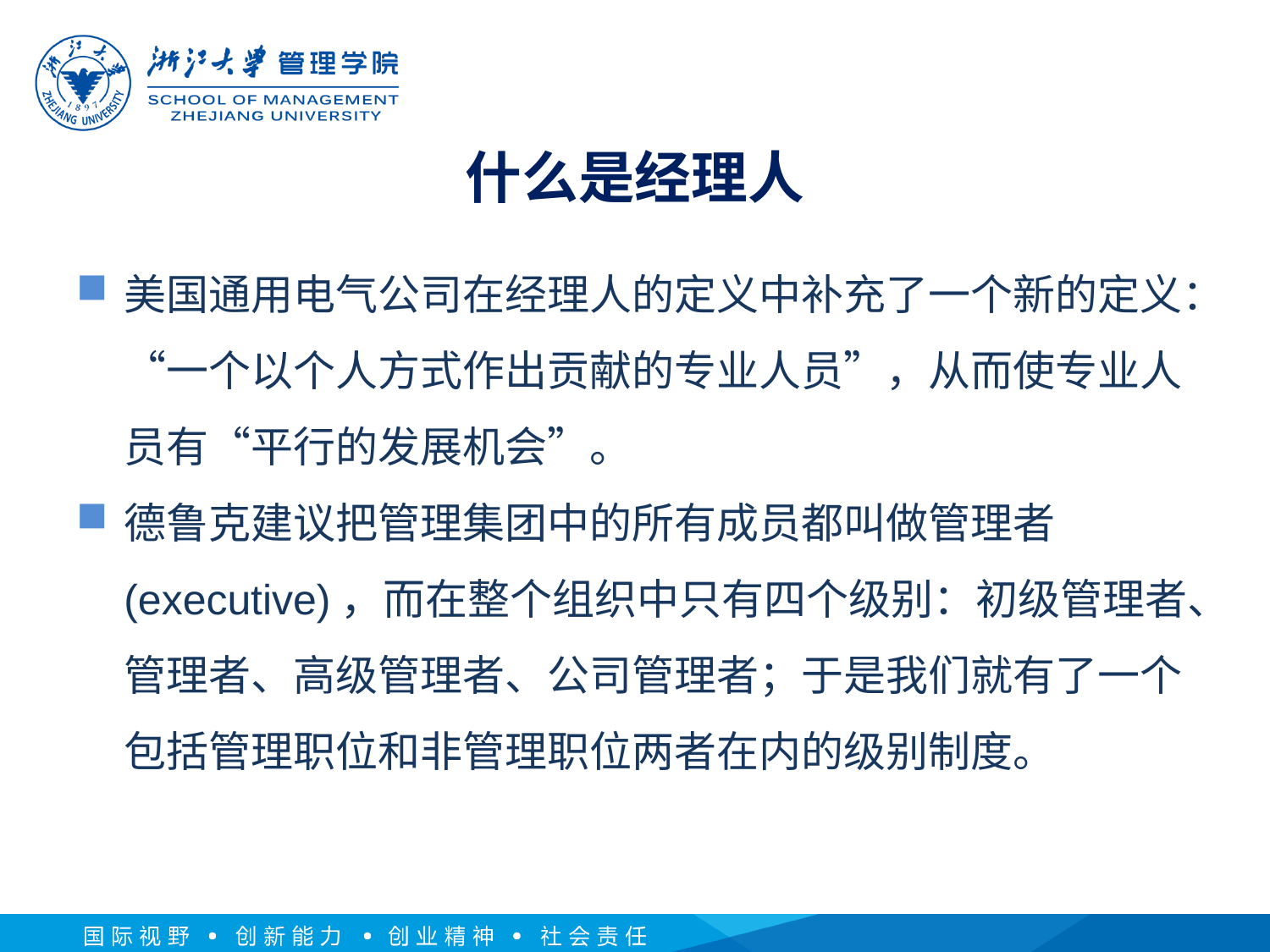

# 什么是经理人
美国通用电气公司在经理人的定义中补充了一个新的定义：“一个以个人方式作出贡献的专业人员”，从而使专业人员有“平行的发展机会”。
德鲁克建议把管理集团中的所有成员都叫做管理者(executive)，而在整个组织中只有四个级别：初级管理者、管理者、高级管理者、公司管理者；于是我们就有了一个包括管理职位和非管理职位两者在内的级别制度。